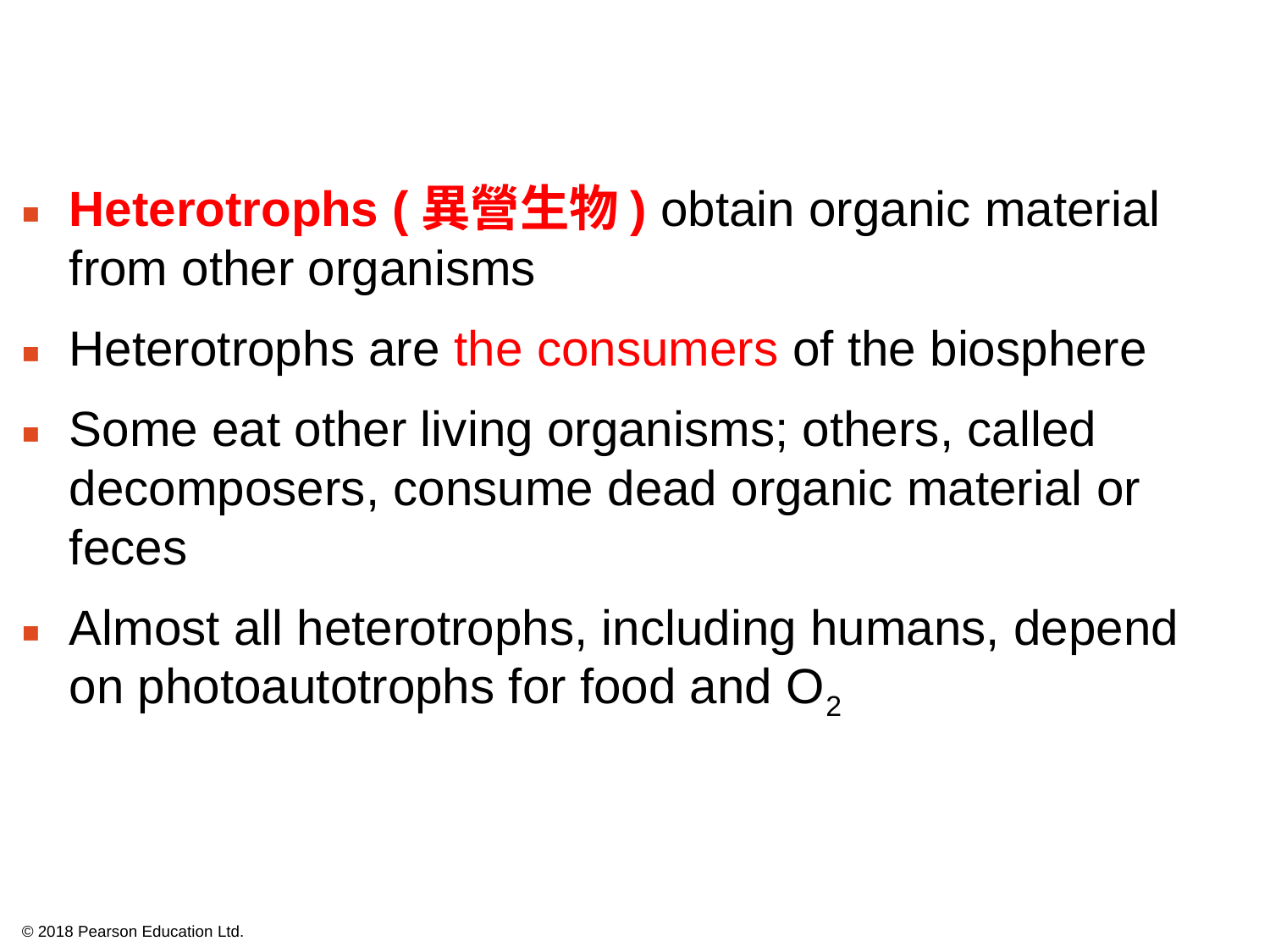

Heterotrophs (異營生物) obtain organic material from other organisms
Heterotrophs are the consumers of the biosphere
Some eat other living organisms; others, called decomposers, consume dead organic material or feces
Almost all heterotrophs, including humans, depend on photoautotrophs for food and O2
© 2018 Pearson Education Ltd.